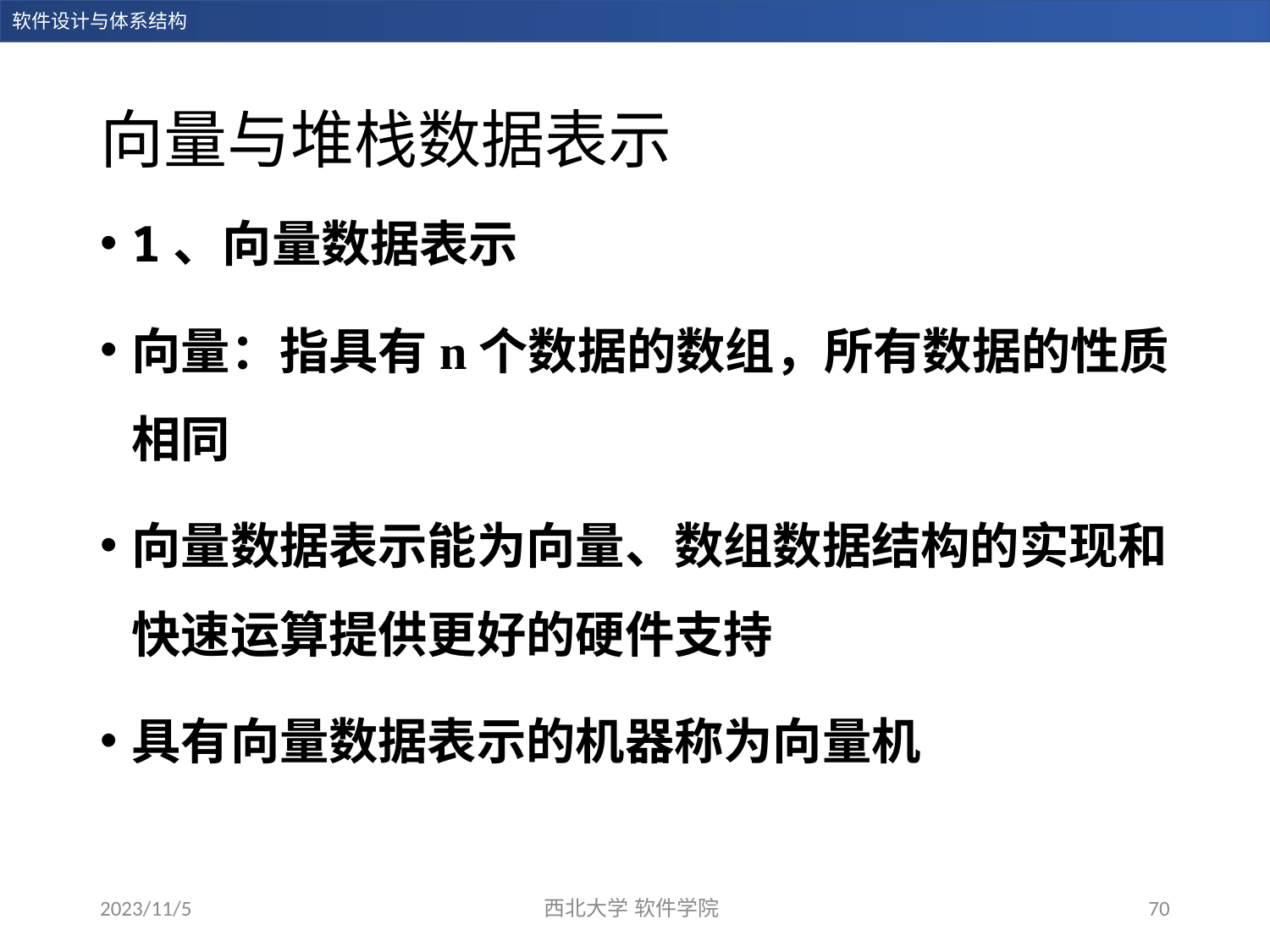

# 向量与堆栈数据表示
1、向量数据表示
向量：指具有n个数据的数组，所有数据的性质相同
向量数据表示能为向量、数组数据结构的实现和快速运算提供更好的硬件支持
具有向量数据表示的机器称为向量机

2023/11/5
西北大学 软件学院
70